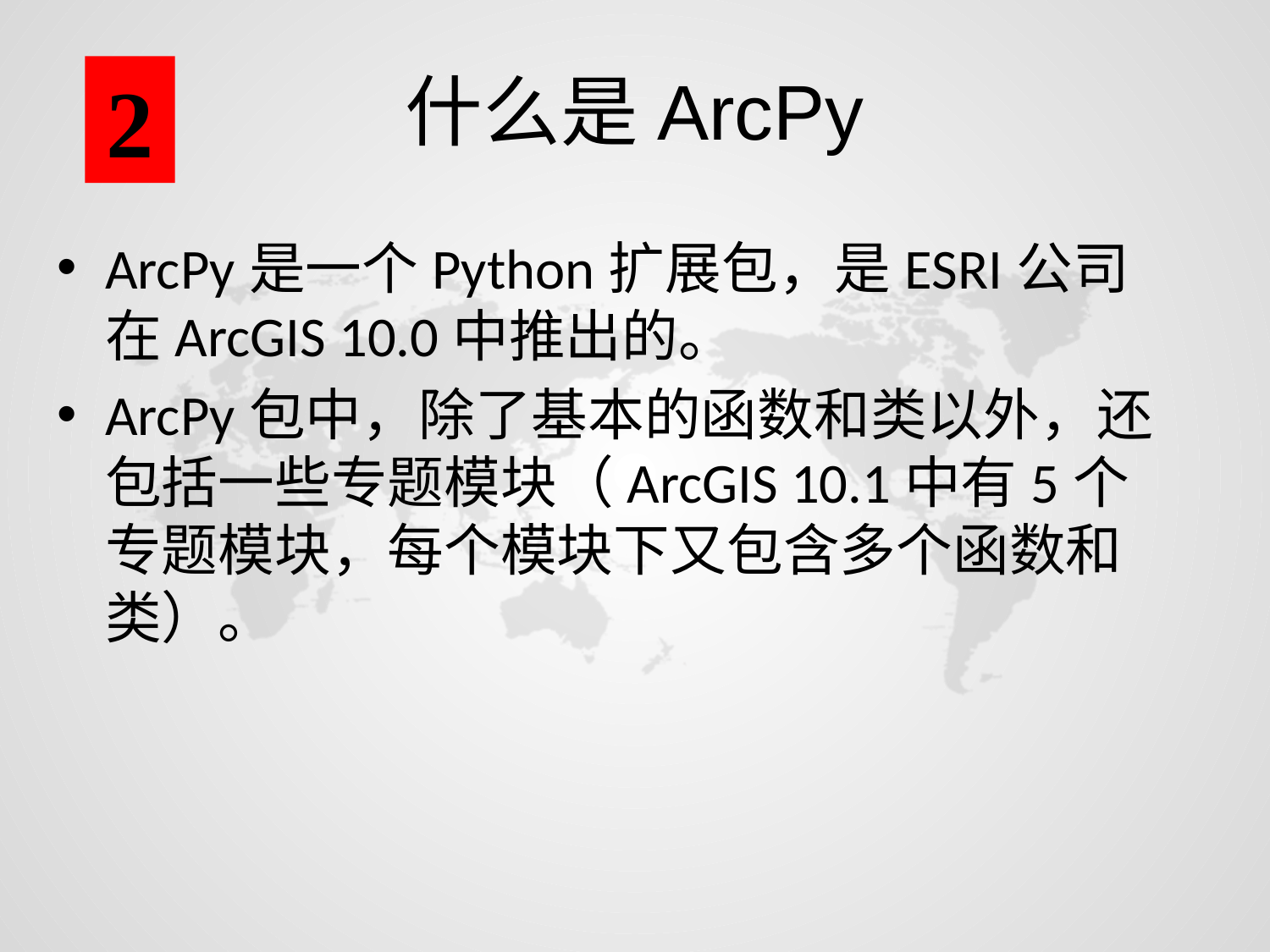

# 什么是ArcPy
2
ArcPy是一个Python扩展包，是ESRI公司在ArcGIS 10.0中推出的。
ArcPy包中，除了基本的函数和类以外，还包括一些专题模块（ArcGIS 10.1中有5个专题模块，每个模块下又包含多个函数和类）。